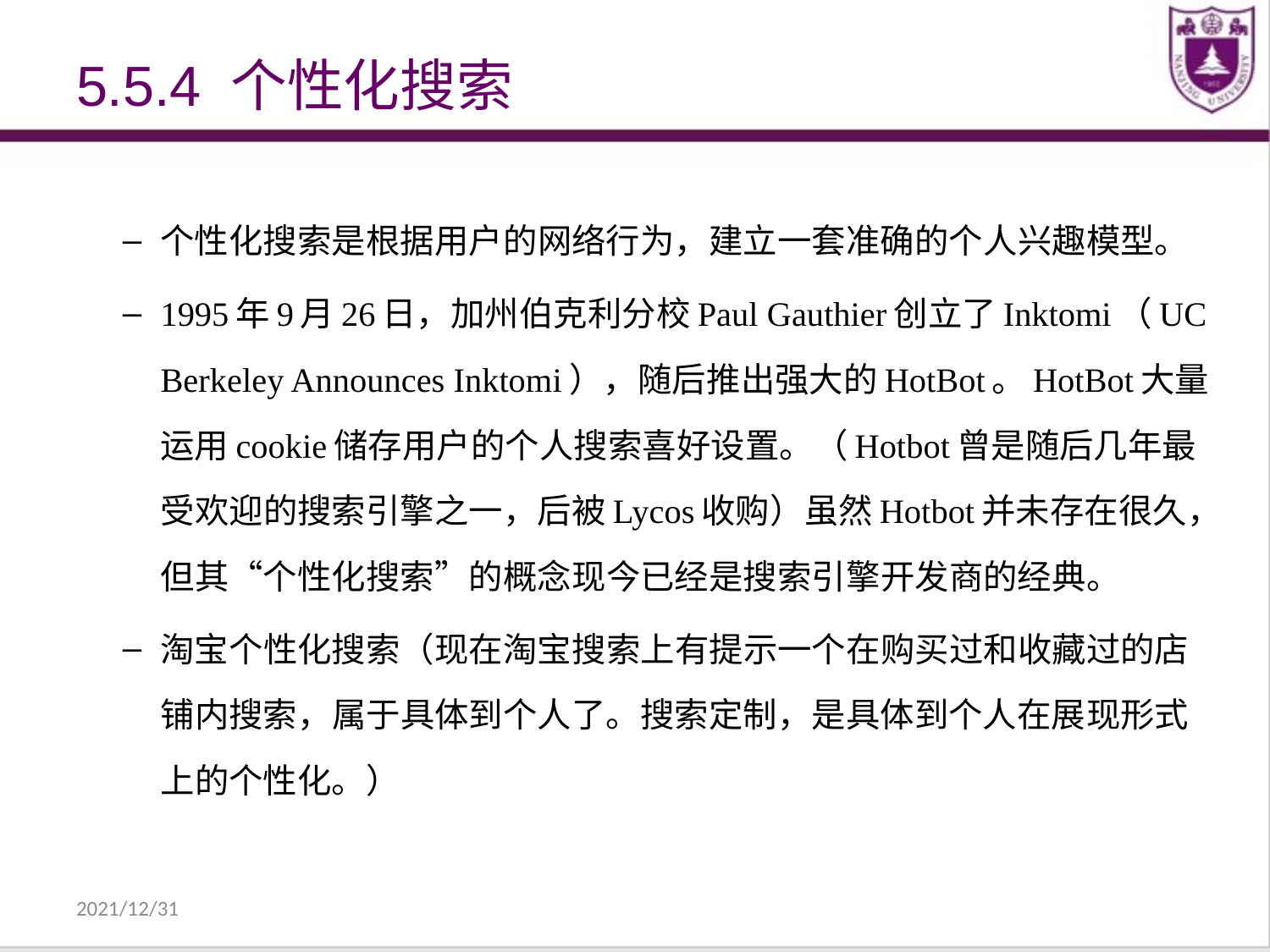

# 5.5.4 个性化搜索
个性化搜索是根据用户的网络行为，建立一套准确的个人兴趣模型。
1995年9月26日，加州伯克利分校Paul Gauthier创立了Inktomi（UC Berkeley Announces Inktomi），随后推出强大的HotBot。HotBot大量运用cookie储存用户的个人搜索喜好设置。（Hotbot曾是随后几年最受欢迎的搜索引擎之一，后被Lycos收购）虽然Hotbot并未存在很久，但其“个性化搜索”的概念现今已经是搜索引擎开发商的经典。
淘宝个性化搜索（现在淘宝搜索上有提示一个在购买过和收藏过的店铺内搜索，属于具体到个人了。搜索定制，是具体到个人在展现形式上的个性化。）
2021/12/31